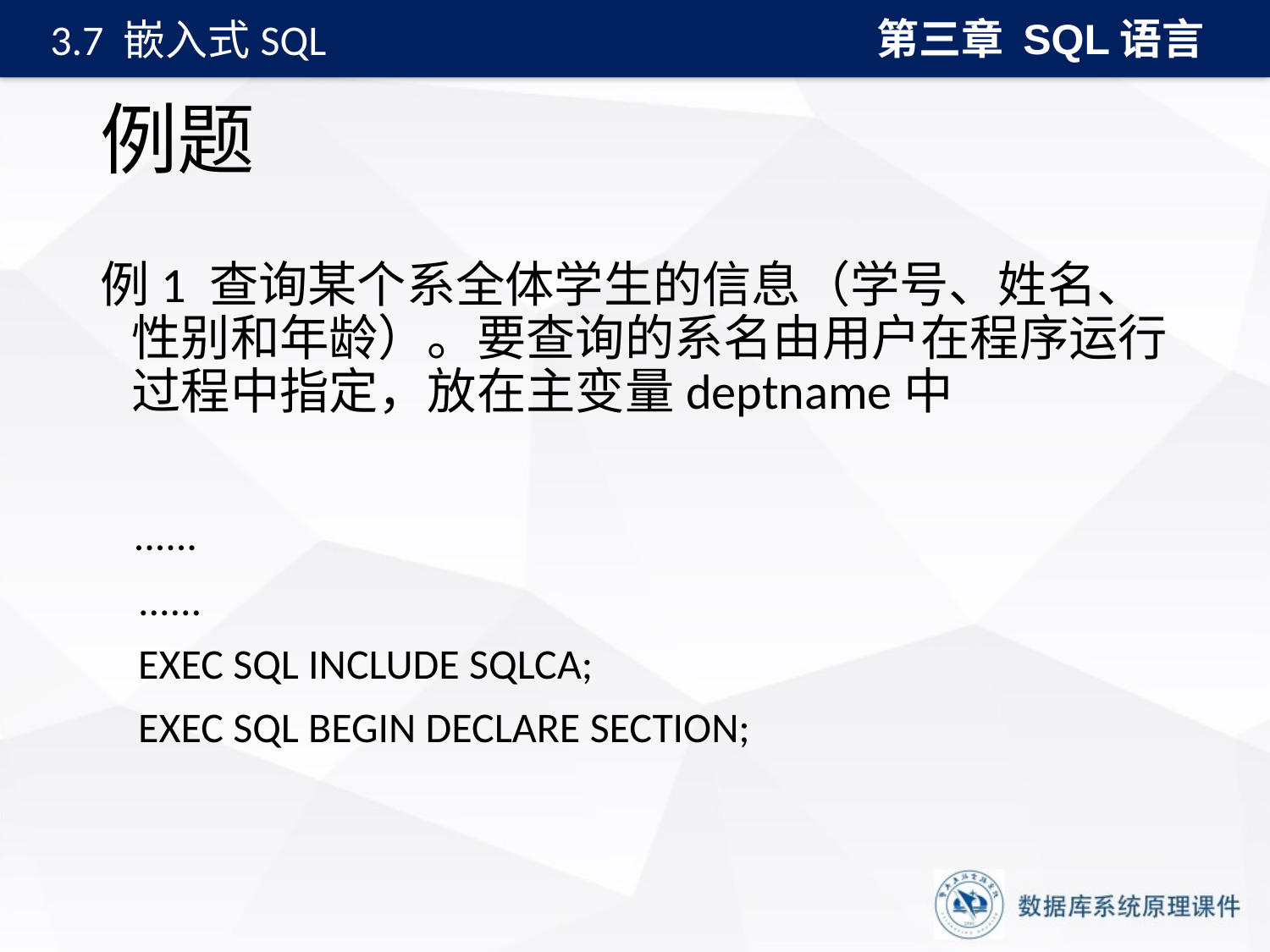

第三章 SQL语言
3.7 嵌入式SQL
# 例题
例1 查询某个系全体学生的信息（学号、姓名、性别和年龄）。要查询的系名由用户在程序运行过程中指定，放在主变量deptname中

   ......
    ......
    EXEC SQL INCLUDE SQLCA;
    EXEC SQL BEGIN DECLARE SECTION;